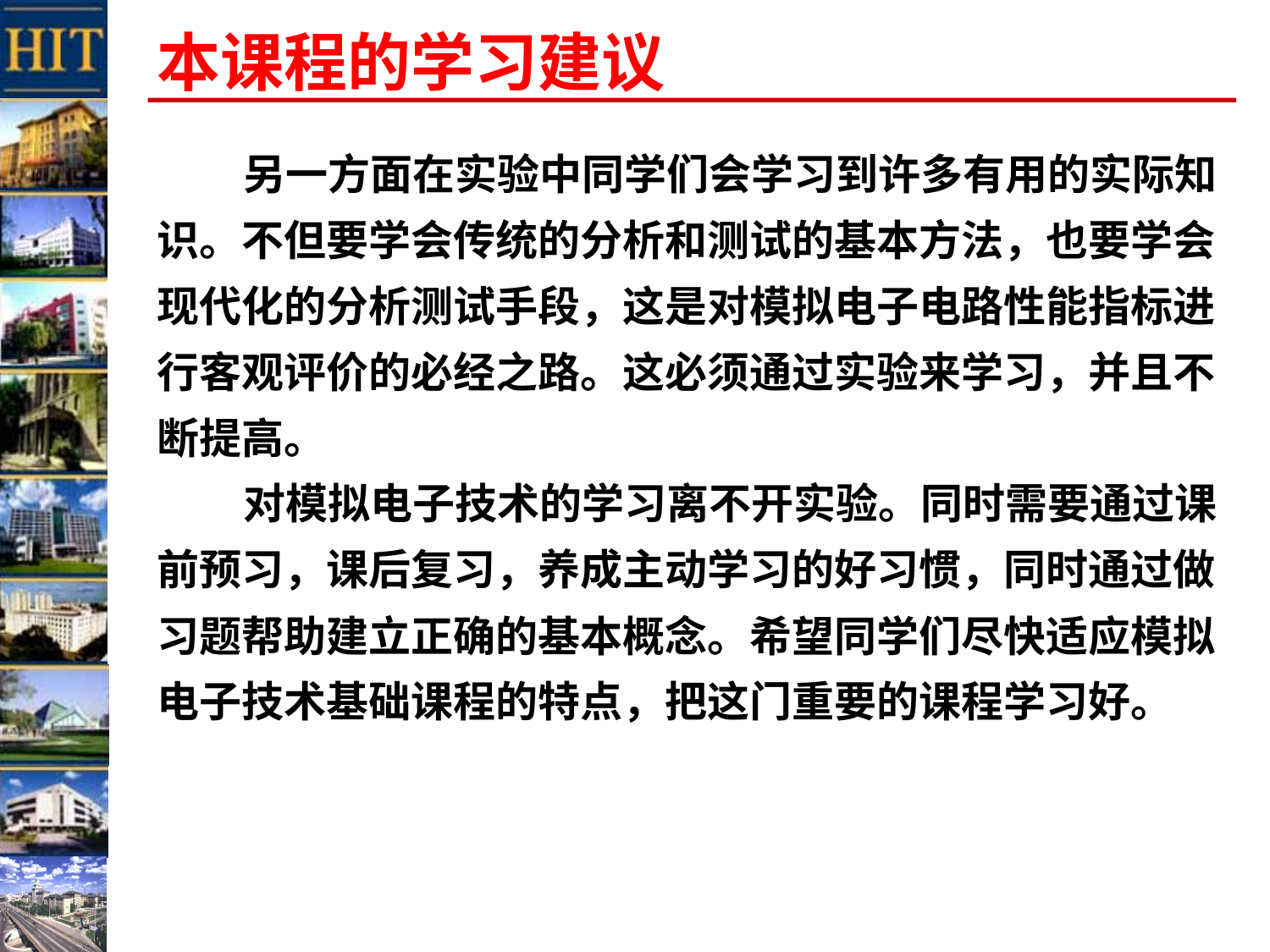

本课程的学习建议
        另一方面在实验中同学们会学习到许多有用的实际知识。不但要学会传统的分析和测试的基本方法，也要学会现代化的分析测试手段，这是对模拟电子电路性能指标进行客观评价的必经之路。这必须通过实验来学习，并且不断提高。
        对模拟电子技术的学习离不开实验。同时需要通过课前预习，课后复习，养成主动学习的好习惯，同时通过做习题帮助建立正确的基本概念。希望同学们尽快适应模拟电子技术基础课程的特点，把这门重要的课程学习好。